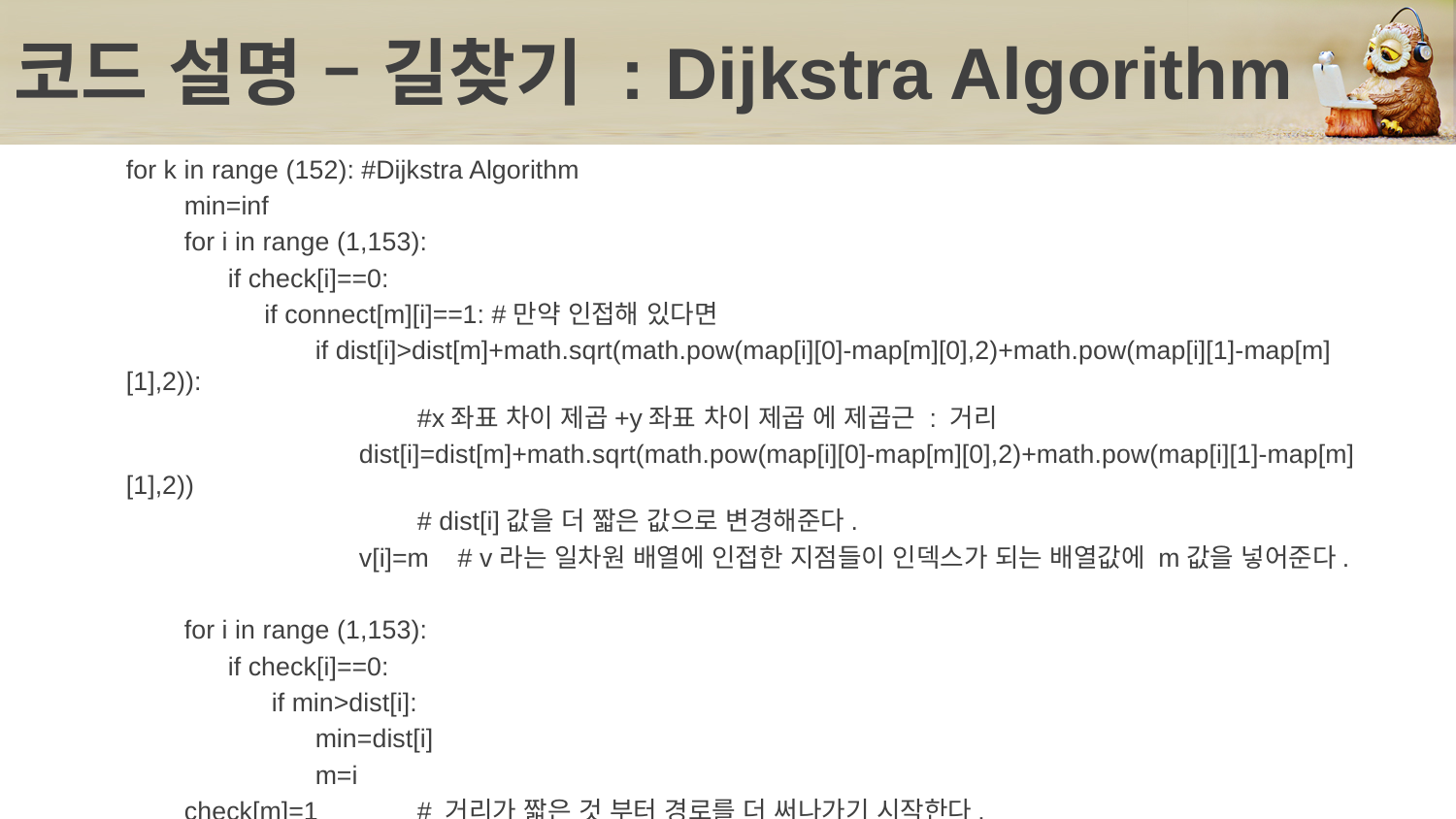

# 코드 설명 – 길찾기 : Dijkstra Algorithm
for k in range (152): #Dijkstra Algorithm
        min=inf
        for i in range (1,153):
              if check[i]==0:
                   if connect[m][i]==1: #만약 인접해 있다면
                          if dist[i]>dist[m]+math.sqrt(math.pow(map[i][0]-map[m][0],2)+math.pow(map[i][1]-map[m][1],2)):
		#x좌표 차이 제곱+y좌표 차이 제곱 에 제곱근 : 거리
                                dist[i]=dist[m]+math.sqrt(math.pow(map[i][0]-map[m][0],2)+math.pow(map[i][1]-map[m][1],2))
		# dist[i]값을 더 짧은 값으로 변경해준다.
                                v[i]=m    # v라는 일차원 배열에 인접한 지점들이 인덱스가 되는 배열값에 m값을 넣어준다.

        for i in range (1,153):
              if check[i]==0:
                    if min>dist[i]:
                          min=dist[i]
                          m=i
        check[m]=1 	# 거리가 짧은 것 부터 경로를 더 써나가기 시작한다.